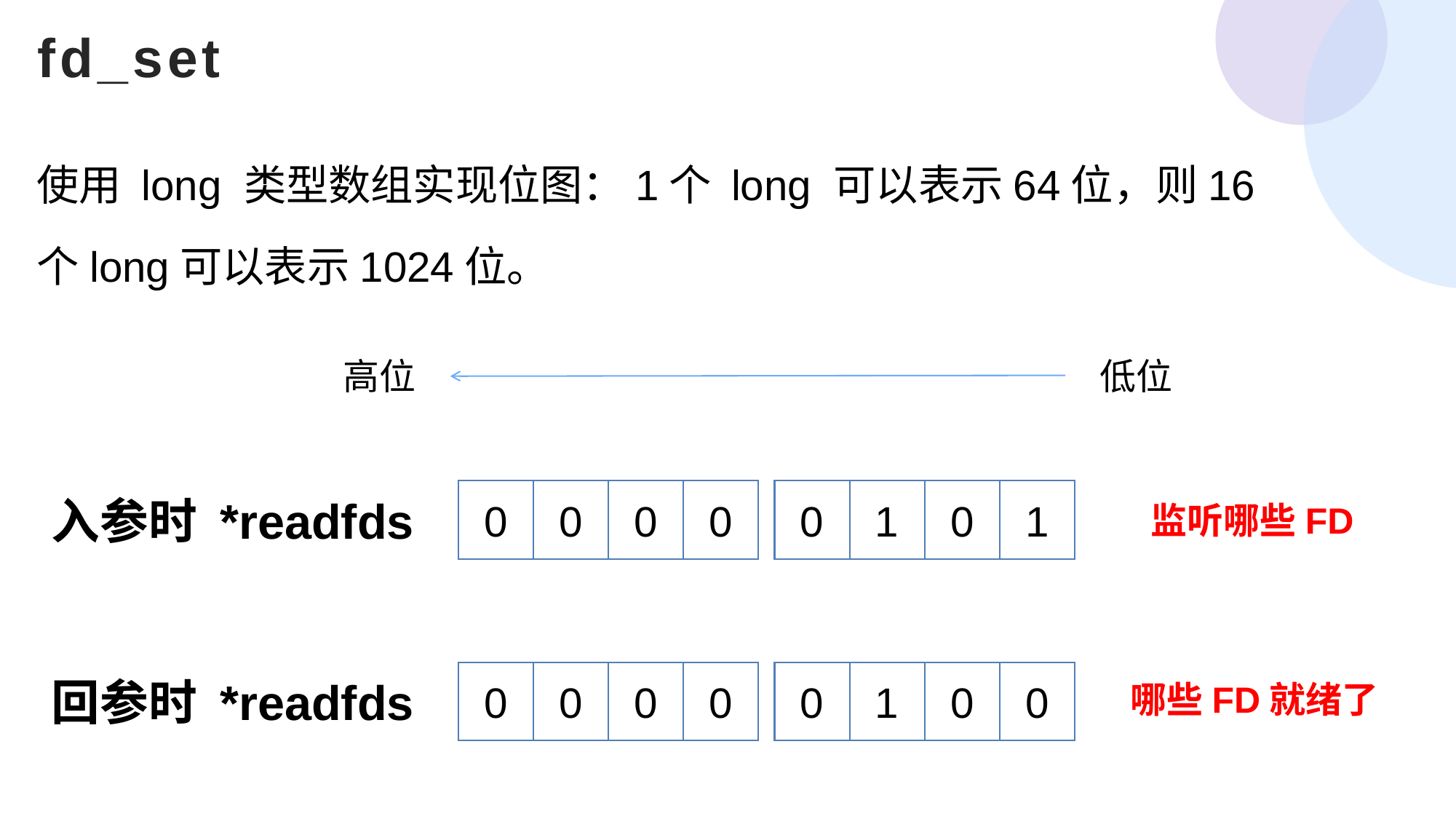

fd_set
使用 long 类型数组实现位图：1个 long 可以表示64位，则16个long可以表示1024位。
高位
低位
0
0
0
0
0
1
0
1
入参时 *readfds
监听哪些FD
0
0
0
0
0
1
0
0
回参时 *readfds
哪些FD就绪了